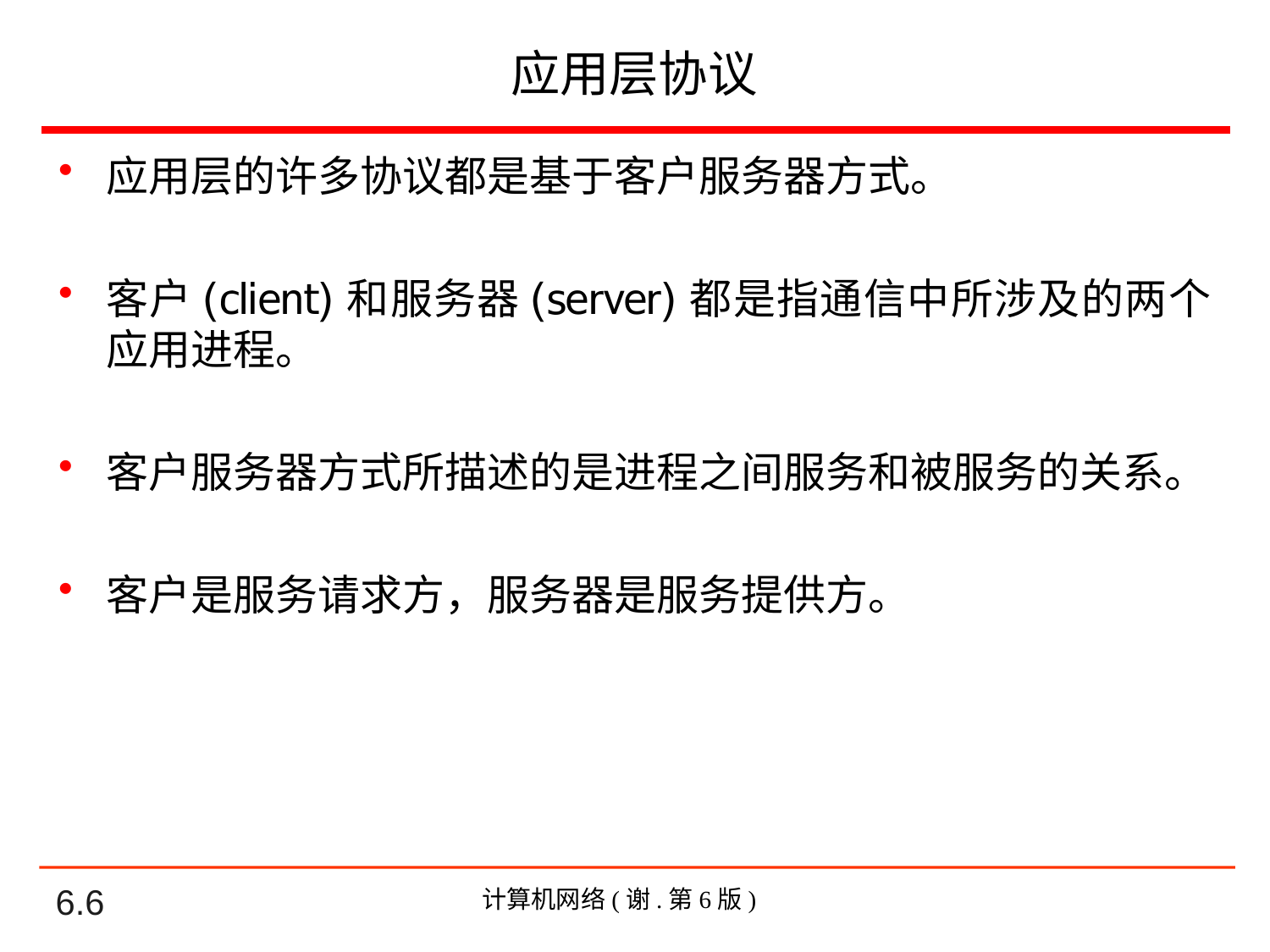

# 应用层协议
应用层的许多协议都是基于客户服务器方式。

客户(client)和服务器(server)都是指通信中所涉及的两个应用进程。

客户服务器方式所描述的是进程之间服务和被服务的关系。

客户是服务请求方，服务器是服务提供方。